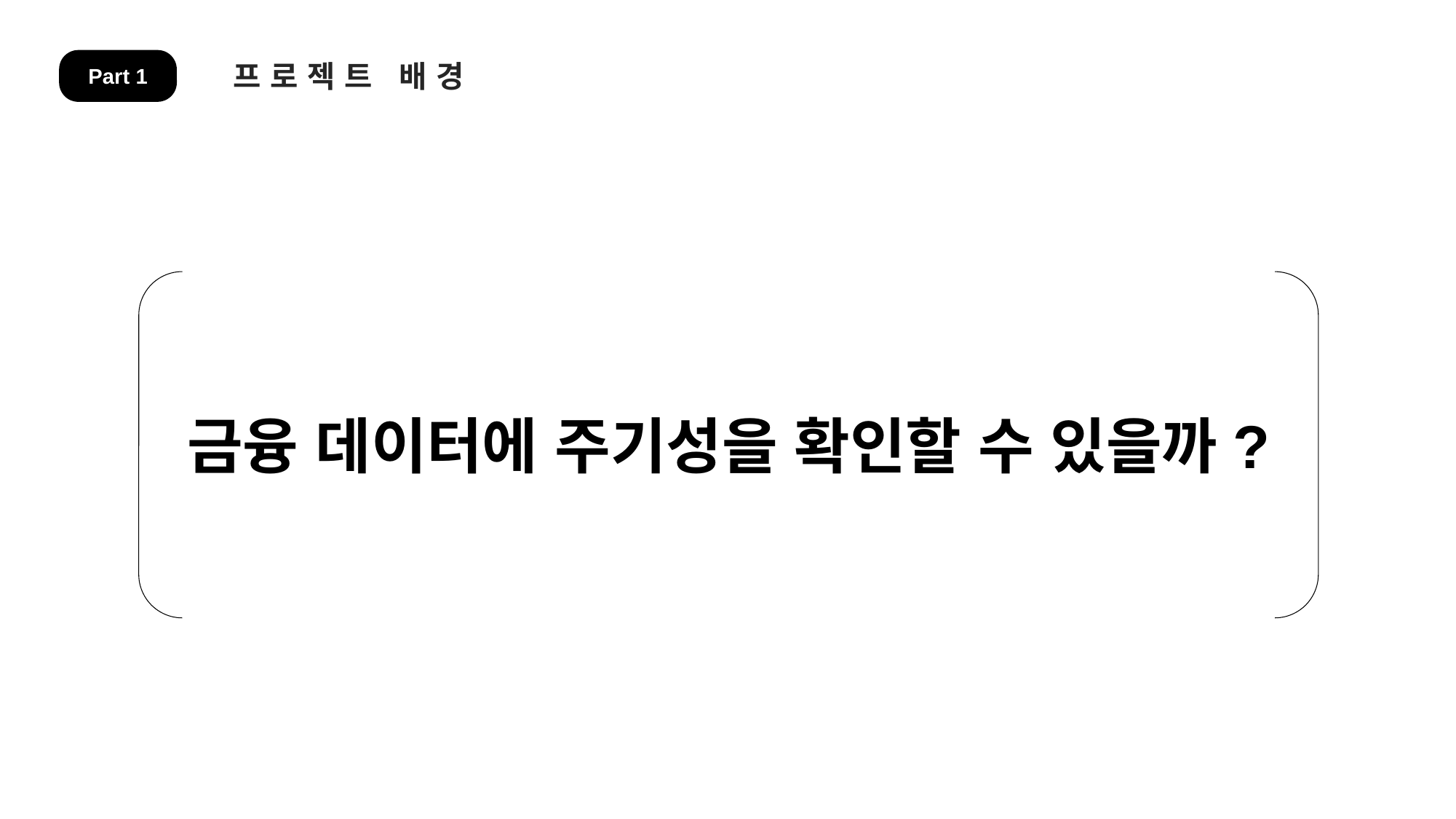

프로젝트 배경
Part 1

금융 데이터에 주기성을 확인할 수 있을까?